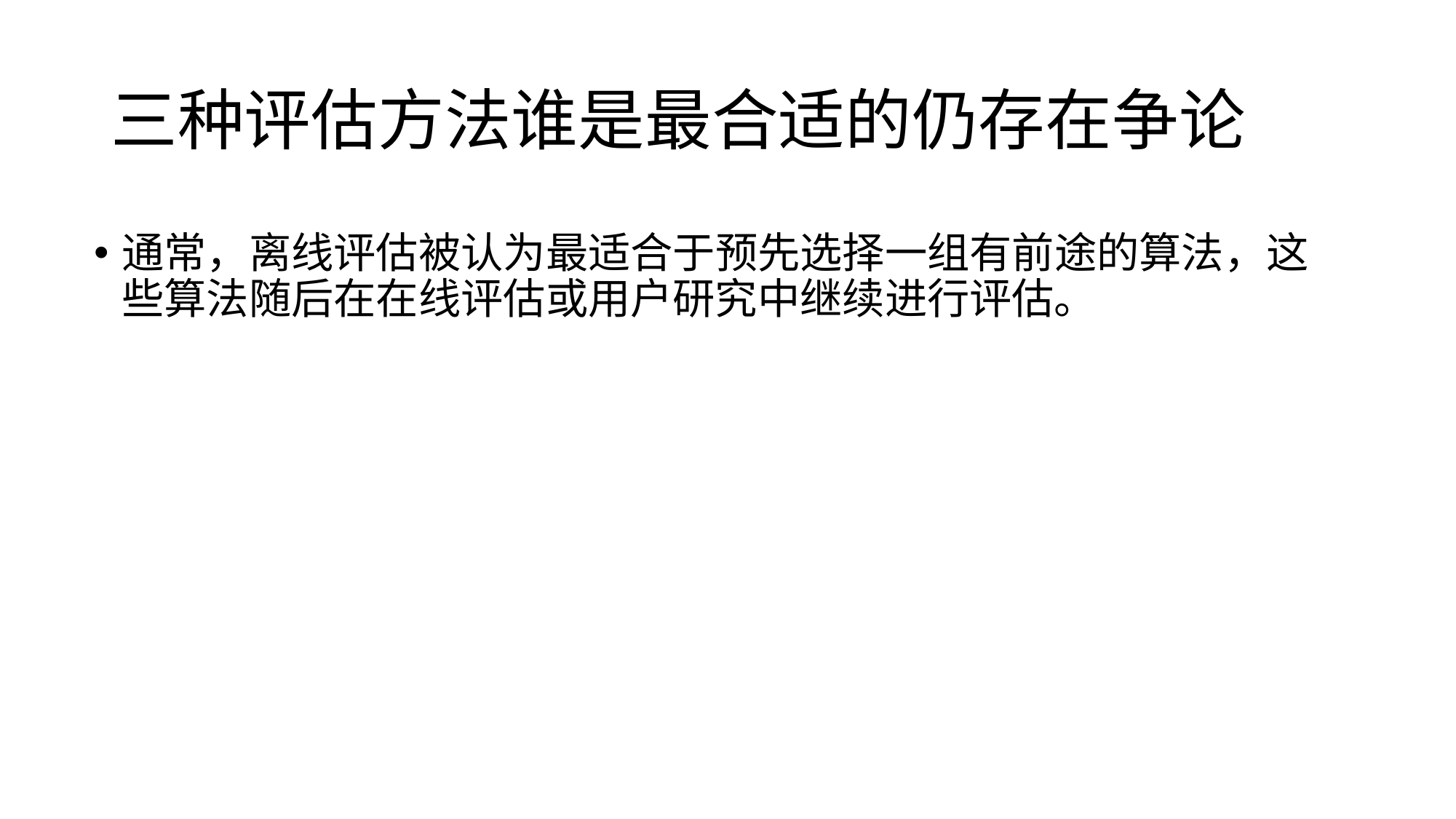

# 三种评估方法谁是最合适的仍存在争论
通常，离线评估被认为最适合于预先选择一组有前途的算法，这些算法随后在在线评估或用户研究中继续进行评估。